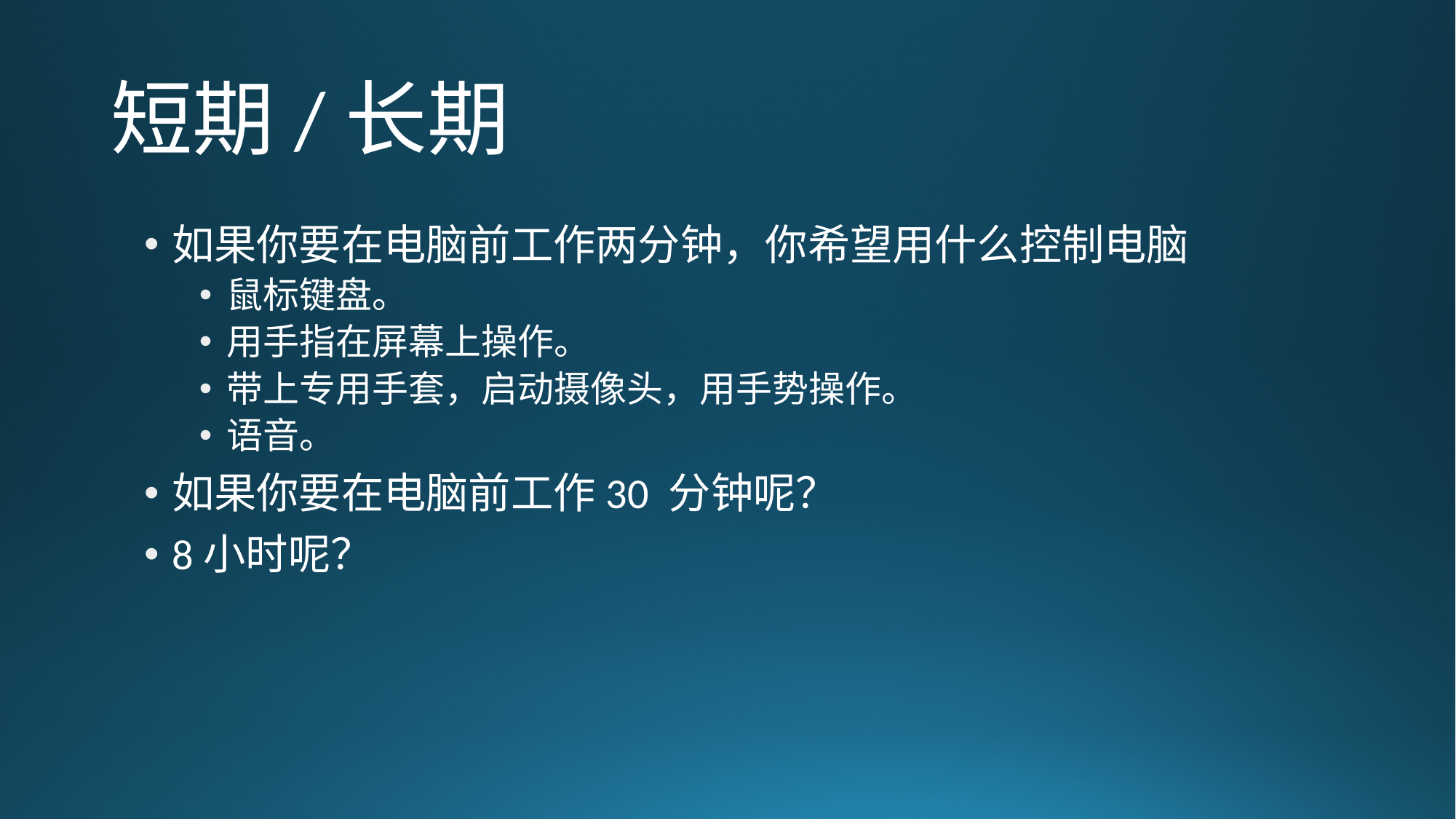

# 短期/长期
如果你要在电脑前工作两分钟，你希望用什么控制电脑
鼠标键盘。
用手指在屏幕上操作。
带上专用手套，启动摄像头，用手势操作。
语音。
如果你要在电脑前工作30 分钟呢？
8小时呢？